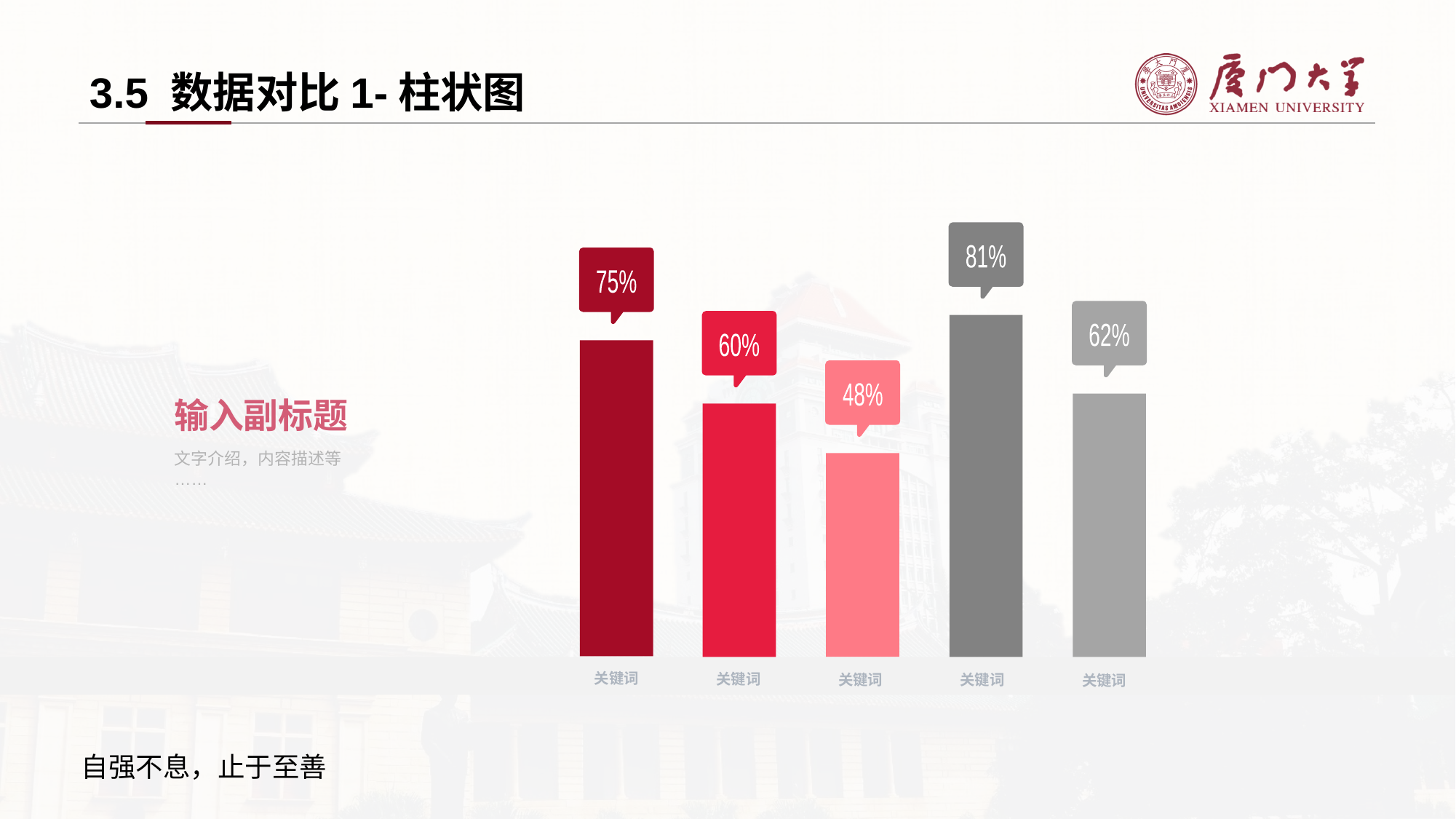

3.5 数据对比1-柱状图

81%

75%

62%
60%

48%
输入副标题

文字介绍，内容描述等
……

关键词
关键词
关键词
关键词
关键词